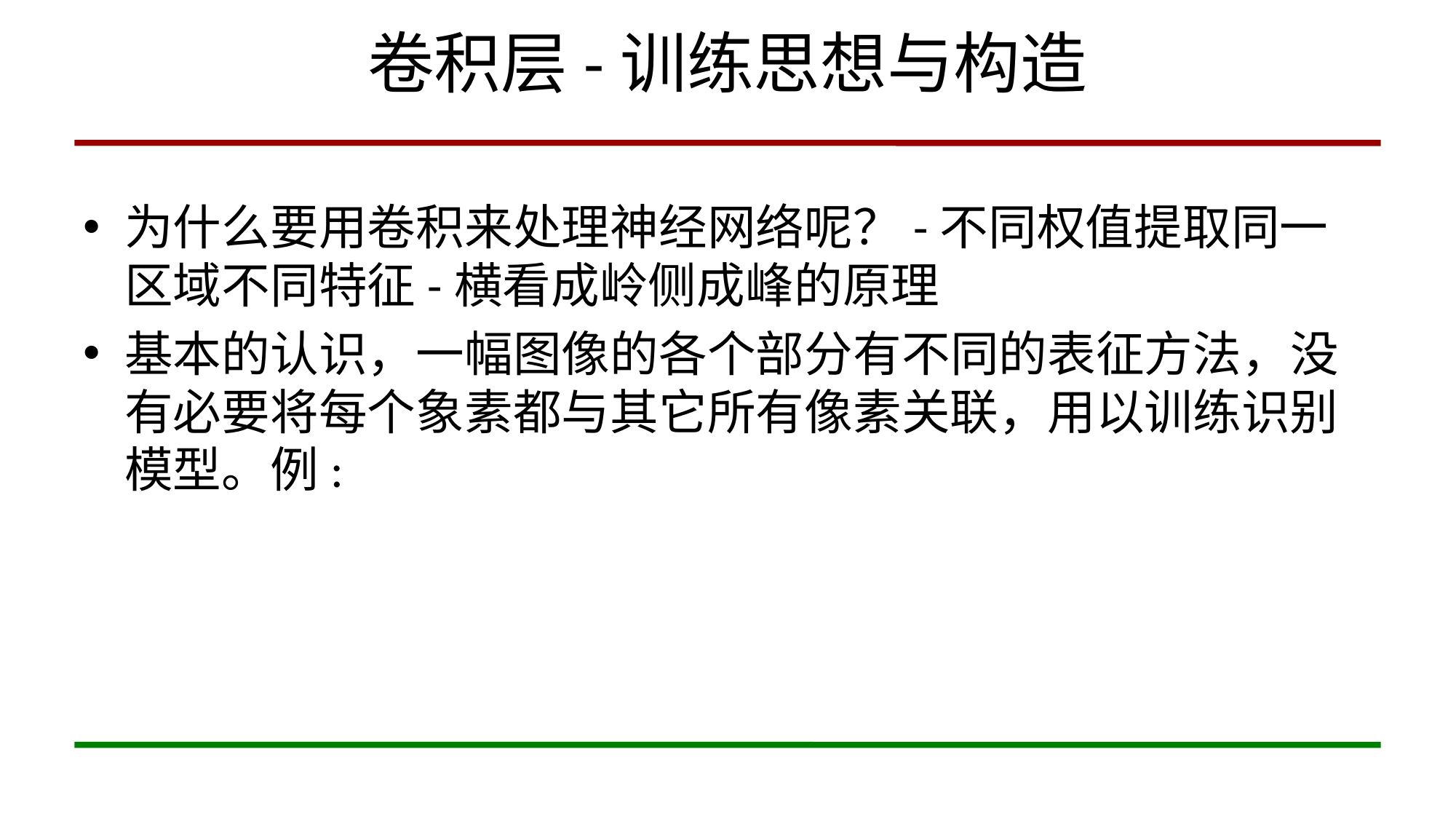

# 卷积层-训练思想与构造
为什么要用卷积来处理神经网络呢？-不同权值提取同一区域不同特征-横看成岭侧成峰的原理
基本的认识，一幅图像的各个部分有不同的表征方法，没有必要将每个象素都与其它所有像素关联，用以训练识别模型。例: